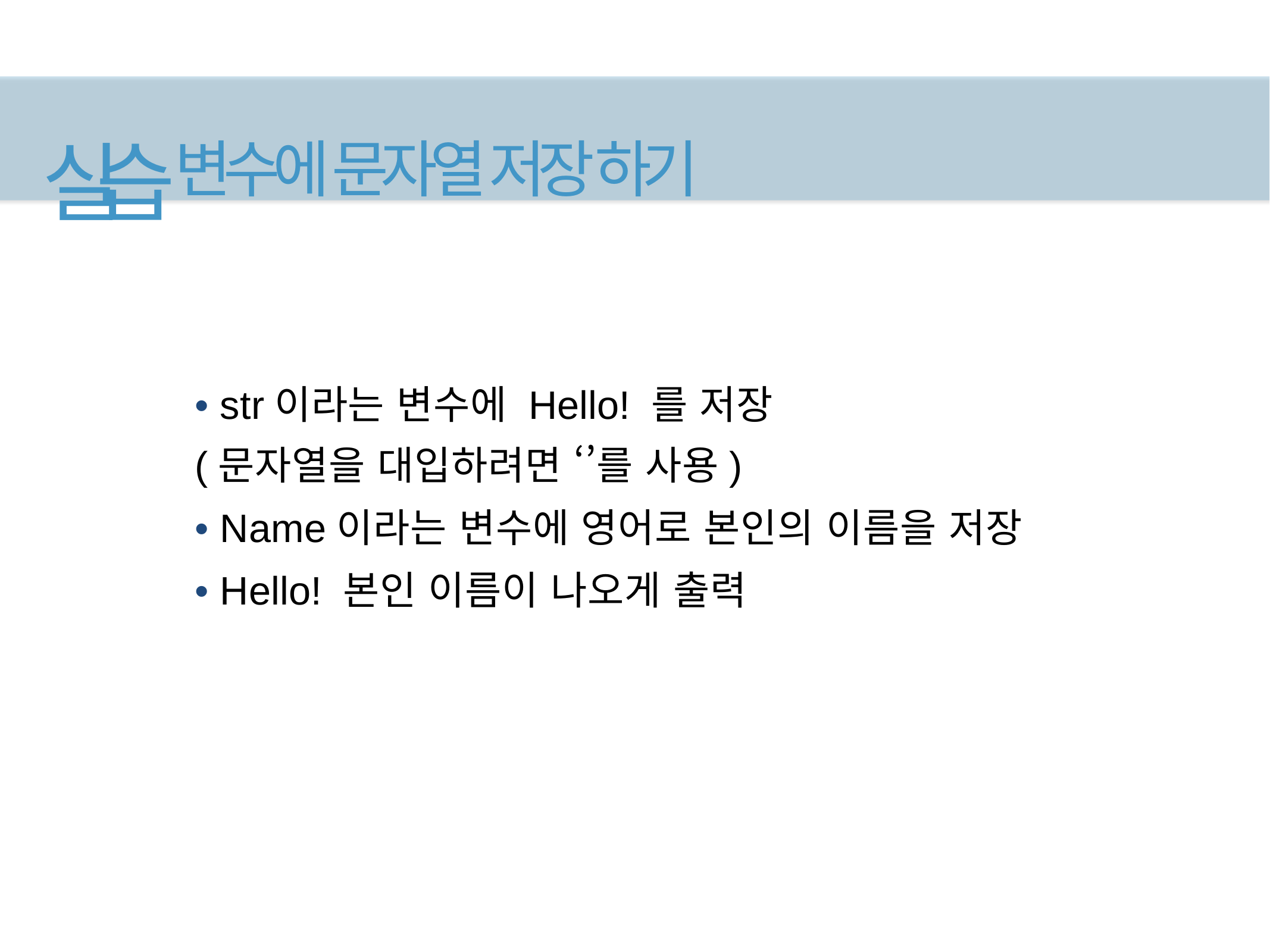

# 실습 변수에 문자열 저장하기

• str이라는 변수에 Hello! 를 저장
(문자열을 대입하려면 ‘’를 사용)
• Name이라는 변수에 영어로 본인의 이름을 저장
• Hello! 본인 이름이 나오게 출력